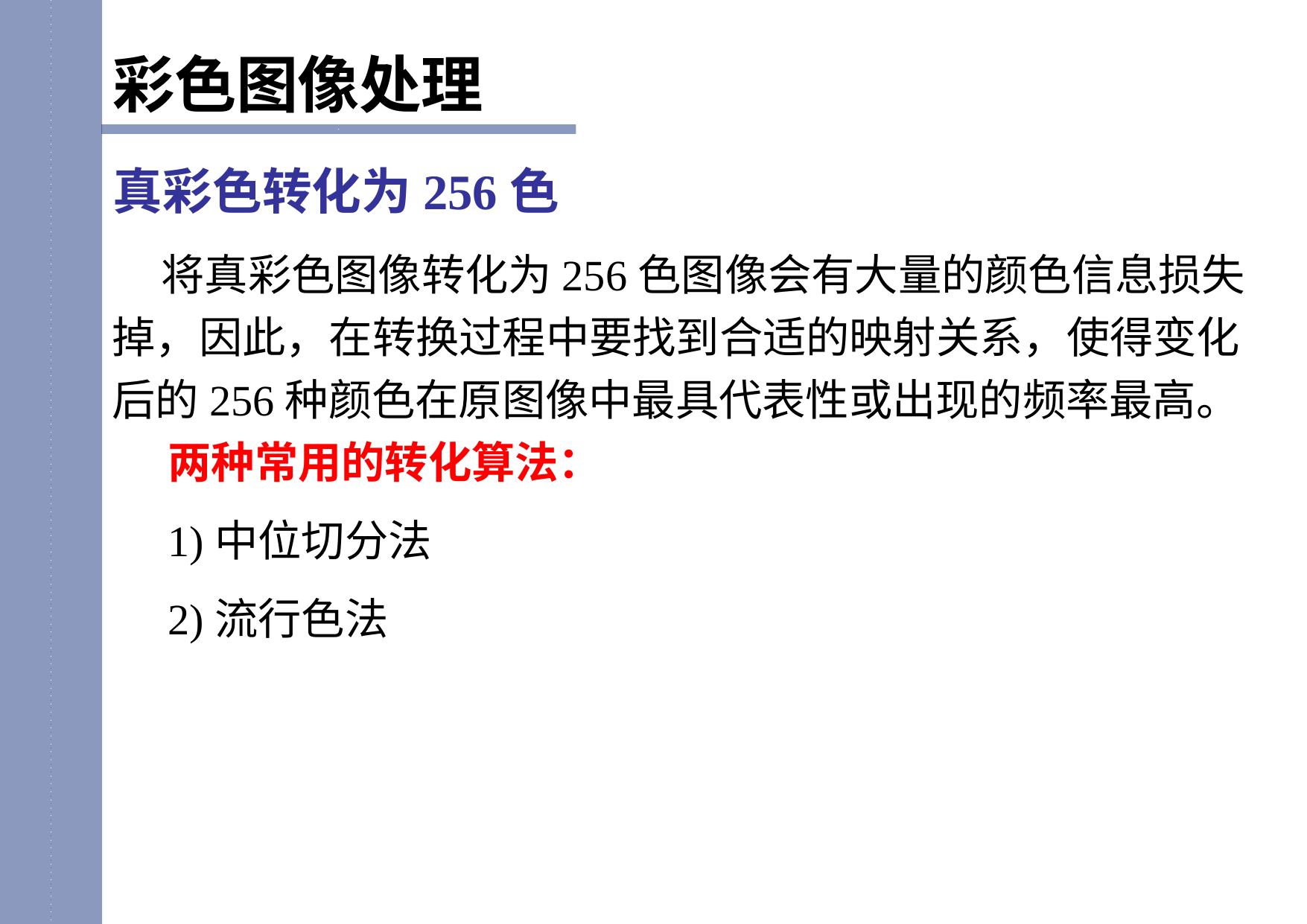

彩色图像处理
真彩色转化为256色
    将真彩色图像转化为256色图像会有大量的颜色信息损失掉，因此，在转换过程中要找到合适的映射关系，使得变化后的256种颜色在原图像中最具代表性或出现的频率最高。
两种常用的转化算法：
1)中位切分法
2)流行色法